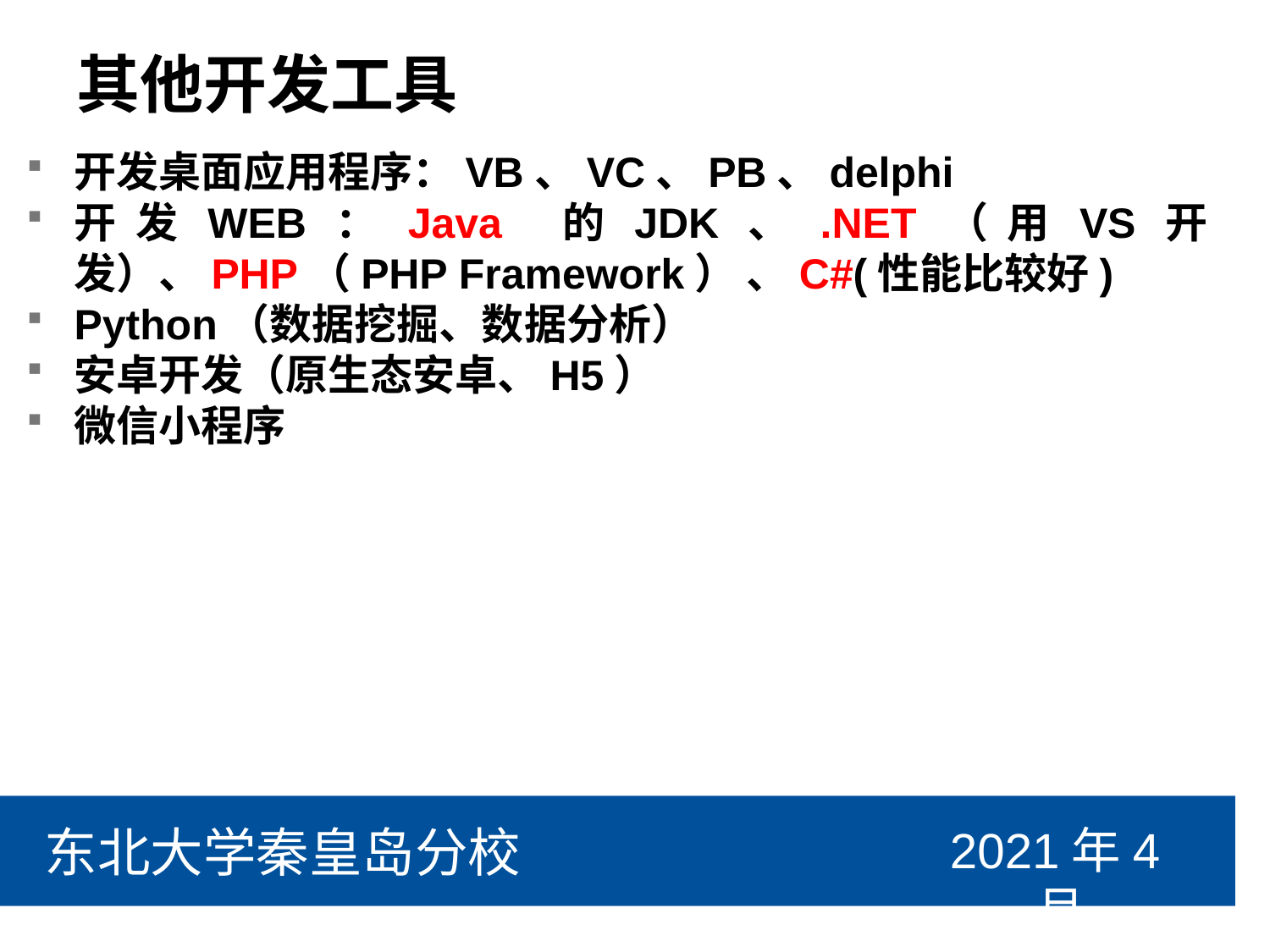

# 其他开发工具
开发桌面应用程序：VB、VC、PB、delphi
开发WEB：Java 的JDK、.NET（用VS开发）、PHP（PHP Framework） 、C#(性能比较好)
Python（数据挖掘、数据分析）
安卓开发（原生态安卓、H5）
微信小程序